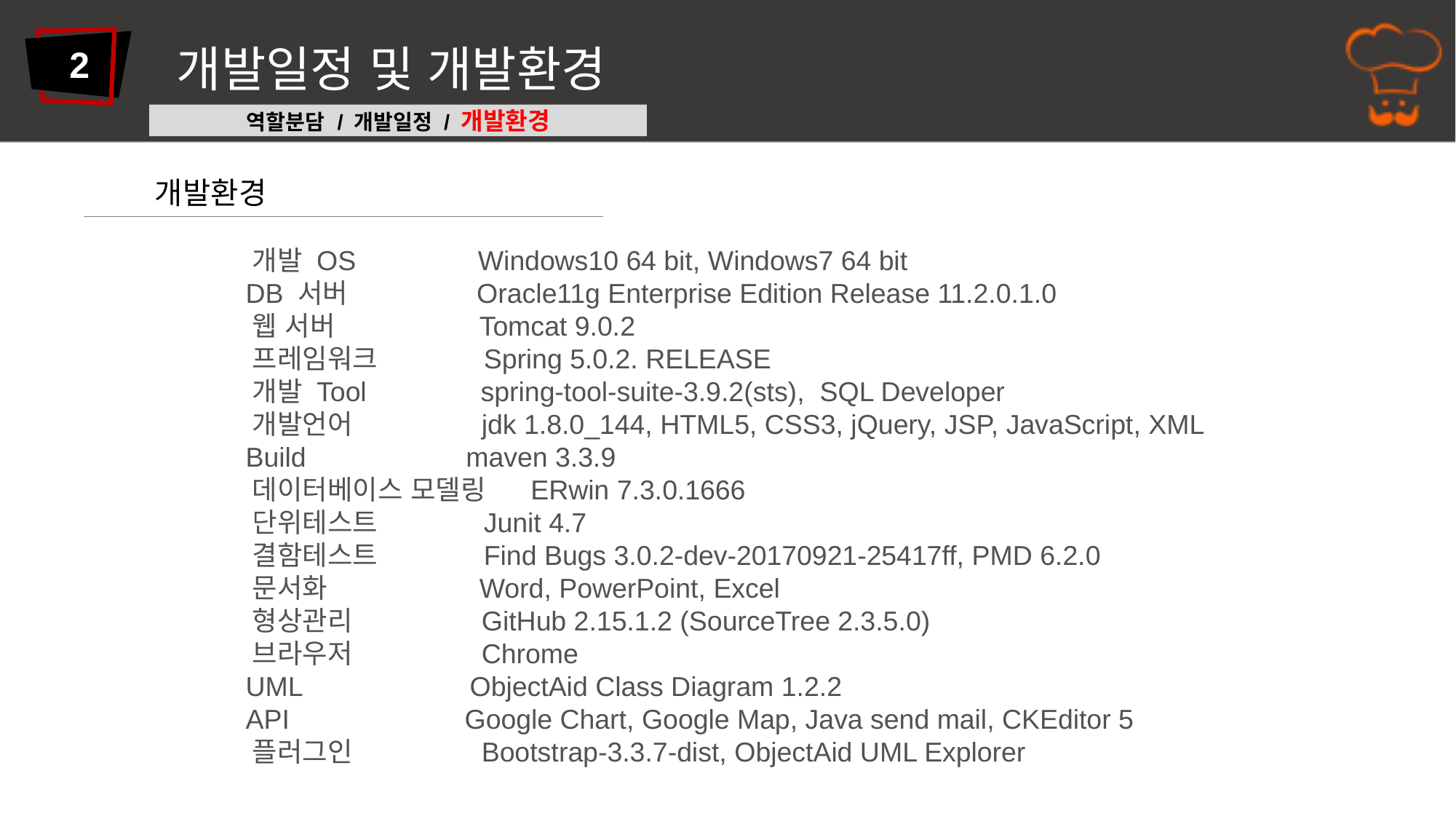

개발일정 및 개발환경
2
역할분담 / 개발일정 / 개발환경
개발환경
 개발 OS                Windows10 64 bit, Windows7 64 bit
 DB 서버                Oracle11g Enterprise Edition Release 11.2.0.1.0
 웹 서버                  Tomcat 9.0.2
 프레임워크             Spring 5.0.2. RELEASE
 개발 Tool               spring-tool-suite-3.9.2(sts),  SQL Developer
 개발언어                jdk 1.8.0_144, HTML5, CSS3, jQuery, JSP, JavaScript, XML
 Build                     maven 3.3.9
 데이터베이스 모델링     ERwin 7.3.0.1666
 단위테스트             Junit 4.7
 결함테스트             Find Bugs 3.0.2-dev-20170921-25417ff, PMD 6.2.0
 문서화                   Word, PowerPoint, Excel
 형상관리                GitHub 2.15.1.2 (SourceTree 2.3.5.0)
 브라우저                Chrome
 UML                      ObjectAid Class Diagram 1.2.2
 API                       Google Chart, Google Map, Java send mail, CKEditor 5
 플러그인                Bootstrap-3.3.7-dist, ObjectAid UML Explorer